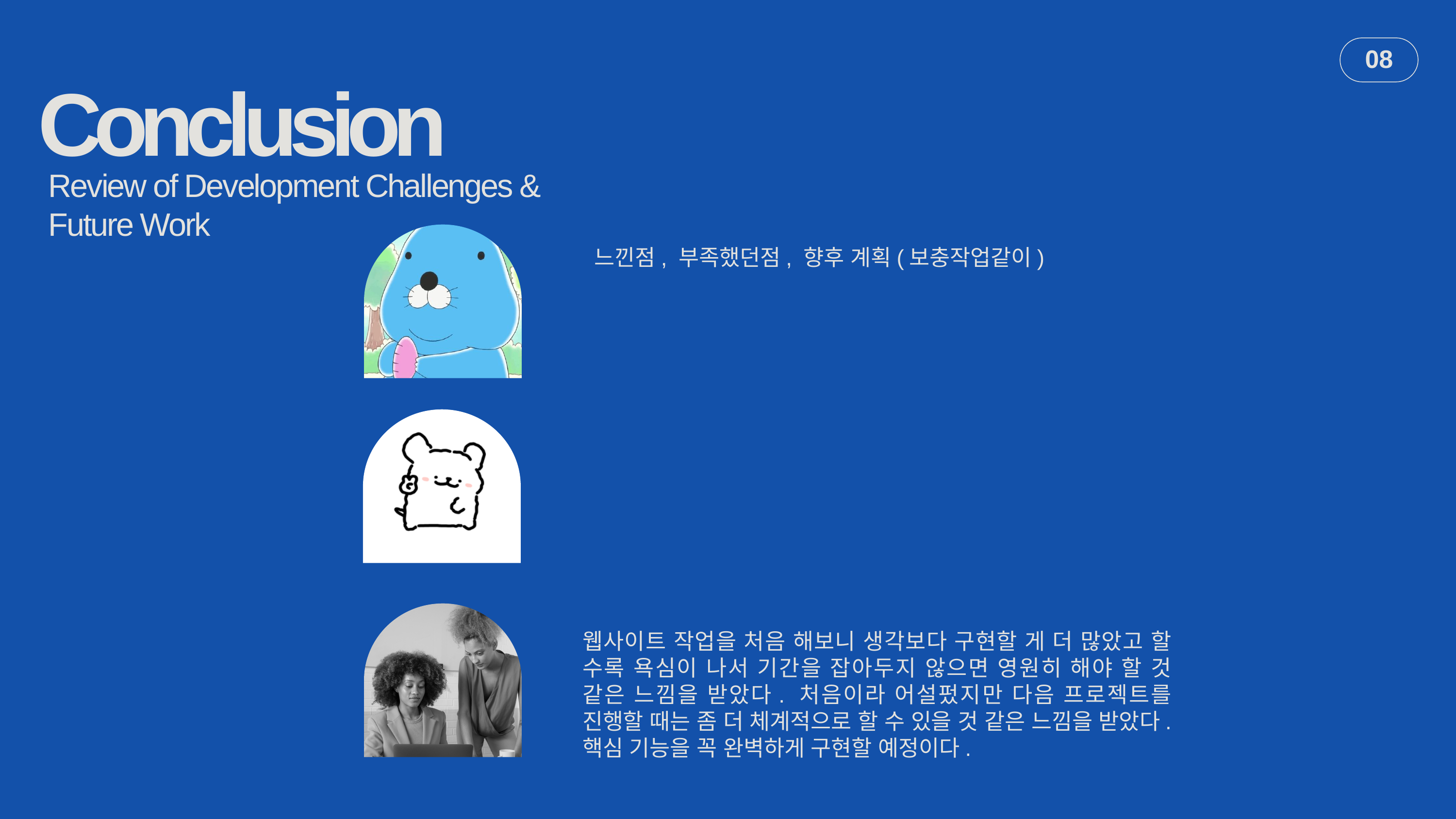

Conclusion
08
Review of Development Challenges & Future Work

느낀점, 부족했던점, 향후 계획(보충작업같이)

웹사이트 작업을 처음 해보니 생각보다 구현할 게 더 많았고 할 수록 욕심이 나서 기간을 잡아두지 않으면 영원히 해야 할 것 같은 느낌을 받았다. 처음이라 어설펐지만 다음 프로젝트를 진행할 때는 좀 더 체계적으로 할 수 있을 것 같은 느낌을 받았다.
핵심 기능을 꼭 완벽하게 구현할 예정이다.